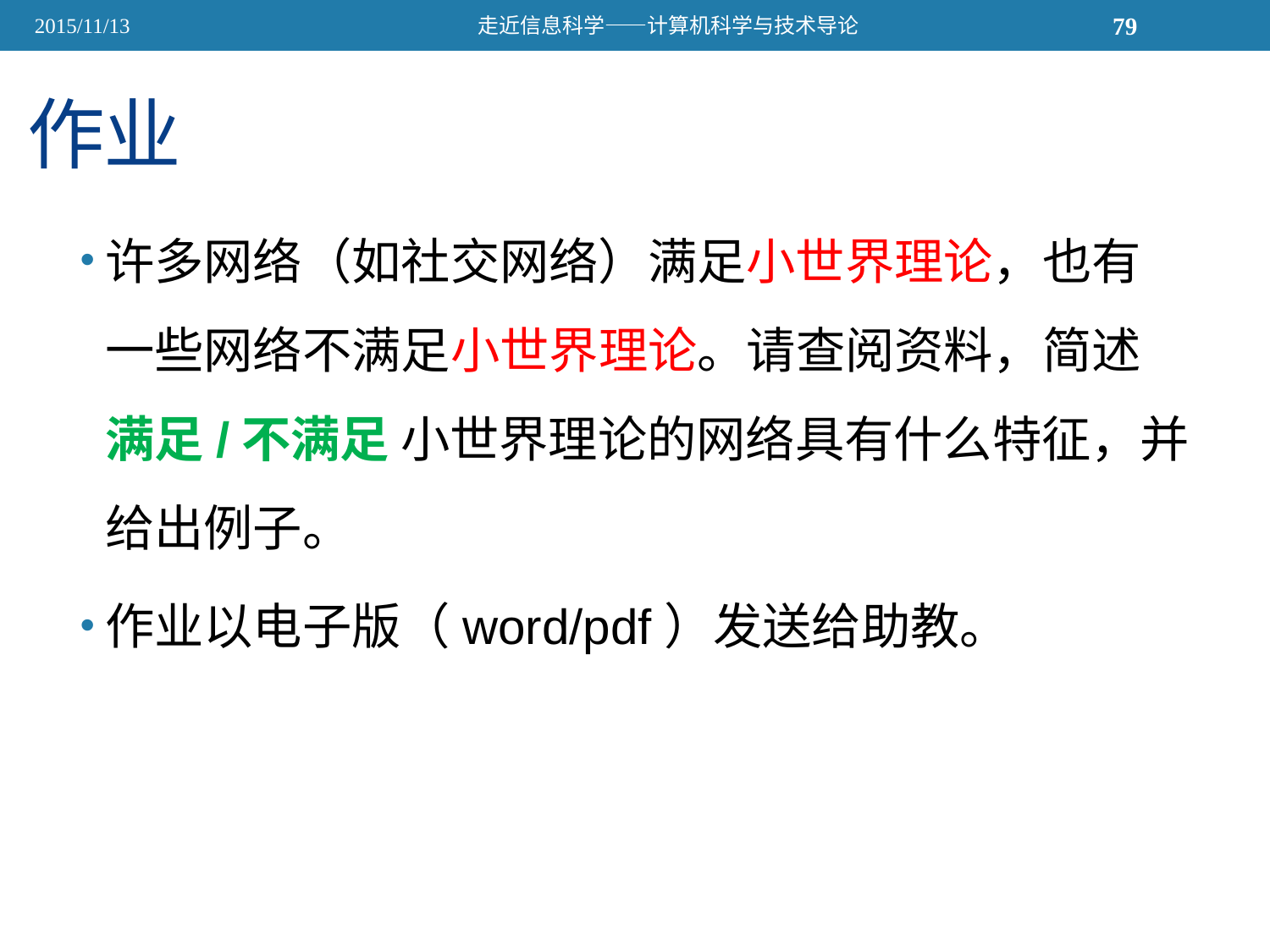

2015/11/13
走近信息科学——计算机科学与技术导论
79
# 作业
许多网络（如社交网络）满足小世界理论，也有一些网络不满足小世界理论。请查阅资料，简述满足/不满足 小世界理论的网络具有什么特征，并给出例子。
作业以电子版（word/pdf）发送给助教。